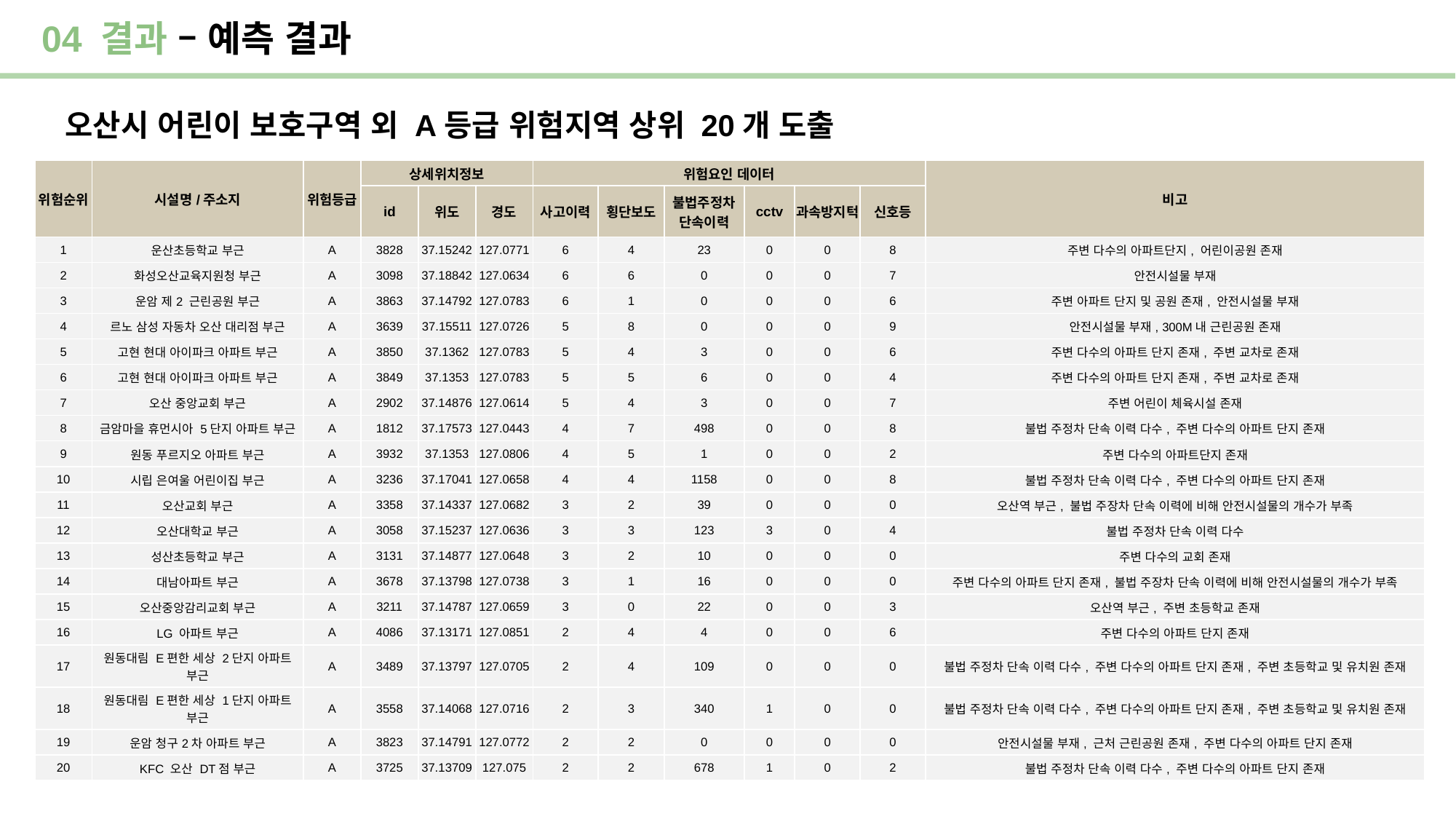

04 결과 – 예측 결과

오산시 어린이 보호구역 외 A등급 위험지역 상위 20개 도출
| 위험순위 | 시설명/주소지 | 위험등급 | 상세위치정보 |  |  | 위험요인 데이터 |  |  |  |  |  | 비고 |
| --- | --- | --- | --- | --- | --- | --- | --- | --- | --- | --- | --- | --- |
|  |  |  | id | 위도 | 경도 | 사고이력 | 횡단보도 | 불법주정차 단속이력 | cctv | 과속방지턱 | 신호등 |  |
| 1 | 운산초등학교 부근 | A | 3828 | 37.15242 | 127.0771 | 6 | 4 | 23 | 0 | 0 | 8 | 주변 다수의 아파트단지, 어린이공원 존재 |
| 2 | 화성오산교육지원청 부근 | A | 3098 | 37.18842 | 127.0634 | 6 | 6 | 0 | 0 | 0 | 7 | 안전시설물 부재 |
| 3 | 운암 제2 근린공원 부근 | A | 3863 | 37.14792 | 127.0783 | 6 | 1 | 0 | 0 | 0 | 6 | 주변 아파트 단지 및 공원 존재, 안전시설물 부재 |
| 4 | 르노 삼성 자동차 오산 대리점 부근 | A | 3639 | 37.15511 | 127.0726 | 5 | 8 | 0 | 0 | 0 | 9 | 안전시설물 부재, 300M내 근린공원 존재 |
| 5 | 고현 현대 아이파크 아파트 부근 | A | 3850 | 37.1362 | 127.0783 | 5 | 4 | 3 | 0 | 0 | 6 | 주변 다수의 아파트 단지 존재, 주변 교차로 존재 |
| 6 | 고현 현대 아이파크 아파트 부근 | A | 3849 | 37.1353 | 127.0783 | 5 | 5 | 6 | 0 | 0 | 4 | 주변 다수의 아파트 단지 존재, 주변 교차로 존재 |
| 7 | 오산 중앙교회 부근 | A | 2902 | 37.14876 | 127.0614 | 5 | 4 | 3 | 0 | 0 | 7 | 주변 어린이 체육시설 존재 |
| 8 | 금암마을 휴먼시아 5단지 아파트 부근 | A | 1812 | 37.17573 | 127.0443 | 4 | 7 | 498 | 0 | 0 | 8 | 불법 주정차 단속 이력 다수, 주변 다수의 아파트 단지 존재 |
| 9 | 원동 푸르지오 아파트 부근 | A | 3932 | 37.1353 | 127.0806 | 4 | 5 | 1 | 0 | 0 | 2 | 주변 다수의 아파트단지 존재 |
| 10 | 시립 은여울 어린이집 부근 | A | 3236 | 37.17041 | 127.0658 | 4 | 4 | 1158 | 0 | 0 | 8 | 불법 주정차 단속 이력 다수, 주변 다수의 아파트 단지 존재 |
| 11 | 오산교회 부근 | A | 3358 | 37.14337 | 127.0682 | 3 | 2 | 39 | 0 | 0 | 0 | 오산역 부근, 불법 주장차 단속 이력에 비해 안전시설물의 개수가 부족 |
| 12 | 오산대학교 부근 | A | 3058 | 37.15237 | 127.0636 | 3 | 3 | 123 | 3 | 0 | 4 | 불법 주정차 단속 이력 다수 |
| 13 | 성산초등학교 부근 | A | 3131 | 37.14877 | 127.0648 | 3 | 2 | 10 | 0 | 0 | 0 | 주변 다수의 교회 존재 |
| 14 | 대남아파트 부근 | A | 3678 | 37.13798 | 127.0738 | 3 | 1 | 16 | 0 | 0 | 0 | 주변 다수의 아파트 단지 존재, 불법 주장차 단속 이력에 비해 안전시설물의 개수가 부족 |
| 15 | 오산중앙감리교회 부근 | A | 3211 | 37.14787 | 127.0659 | 3 | 0 | 22 | 0 | 0 | 3 | 오산역 부근, 주변 초등학교 존재 |
| 16 | LG 아파트 부근 | A | 4086 | 37.13171 | 127.0851 | 2 | 4 | 4 | 0 | 0 | 6 | 주변 다수의 아파트 단지 존재 |
| 17 | 원동대림 E편한 세상 2단지 아파트 부근 | A | 3489 | 37.13797 | 127.0705 | 2 | 4 | 109 | 0 | 0 | 0 | 불법 주정차 단속 이력 다수, 주변 다수의 아파트 단지 존재, 주변 초등학교 및 유치원 존재 |
| 18 | 원동대림 E편한 세상 1단지 아파트 부근 | A | 3558 | 37.14068 | 127.0716 | 2 | 3 | 340 | 1 | 0 | 0 | 불법 주정차 단속 이력 다수, 주변 다수의 아파트 단지 존재, 주변 초등학교 및 유치원 존재 |
| 19 | 운암 청구2차 아파트 부근 | A | 3823 | 37.14791 | 127.0772 | 2 | 2 | 0 | 0 | 0 | 0 | 안전시설물 부재, 근처 근린공원 존재, 주변 다수의 아파트 단지 존재 |
| 20 | KFC 오산 DT점 부근 | A | 3725 | 37.13709 | 127.075 | 2 | 2 | 678 | 1 | 0 | 2 | 불법 주정차 단속 이력 다수, 주변 다수의 아파트 단지 존재 |